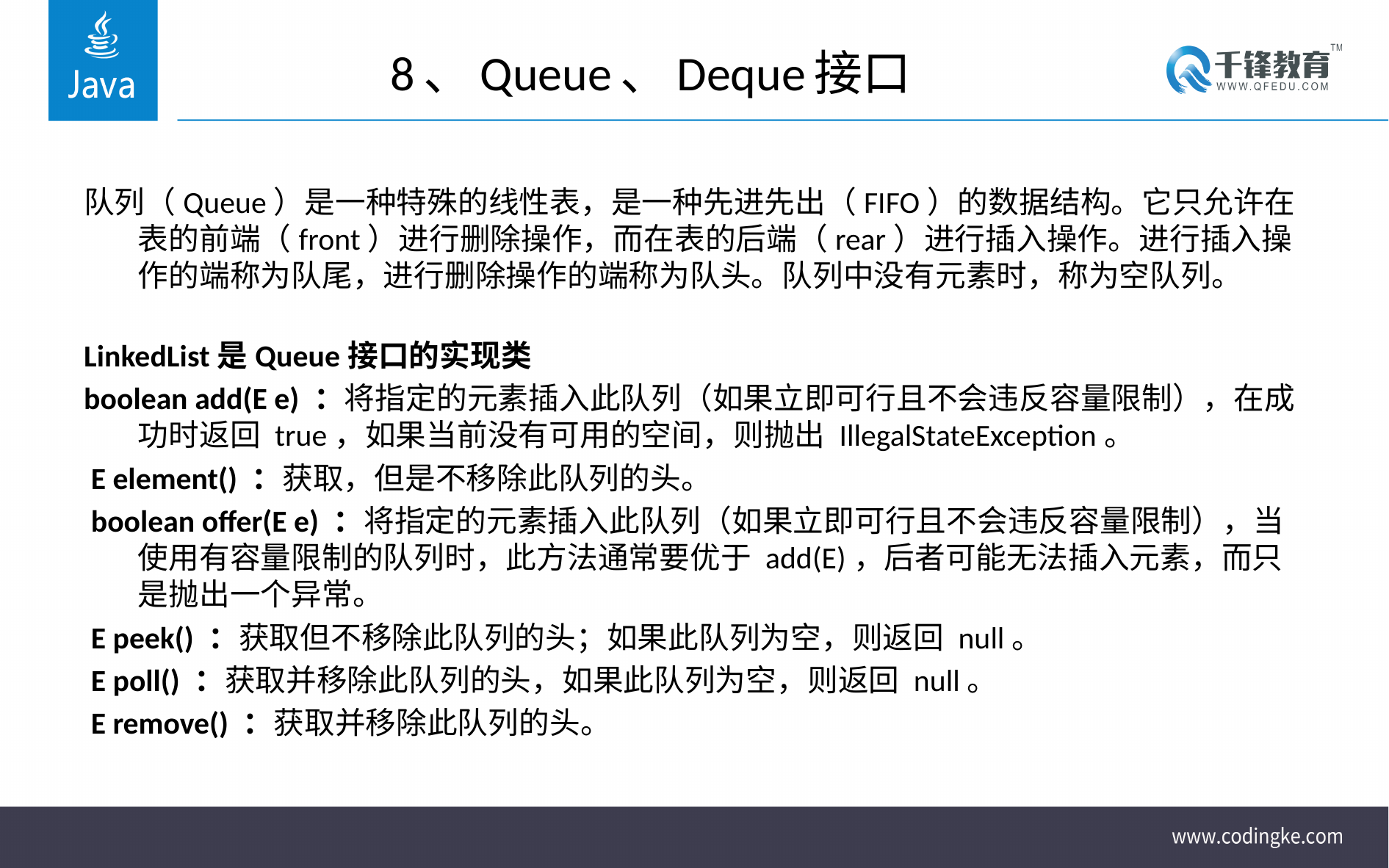

# 8、Queue、Deque接口
队列（Queue）是一种特殊的线性表，是一种先进先出（FIFO）的数据结构。它只允许在表的前端（front）进行删除操作，而在表的后端（rear）进行插入操作。进行插入操作的端称为队尾，进行删除操作的端称为队头。队列中没有元素时，称为空队列。
LinkedList是Queue接口的实现类
boolean add(E e) ：将指定的元素插入此队列（如果立即可行且不会违反容量限制），在成功时返回 true，如果当前没有可用的空间，则抛出 IllegalStateException。
 E element() ：获取，但是不移除此队列的头。
 boolean offer(E e) ：将指定的元素插入此队列（如果立即可行且不会违反容量限制），当使用有容量限制的队列时，此方法通常要优于 add(E)，后者可能无法插入元素，而只是抛出一个异常。
 E peek() ：获取但不移除此队列的头；如果此队列为空，则返回 null。
 E poll() ：获取并移除此队列的头，如果此队列为空，则返回 null。
 E remove() ：获取并移除此队列的头。